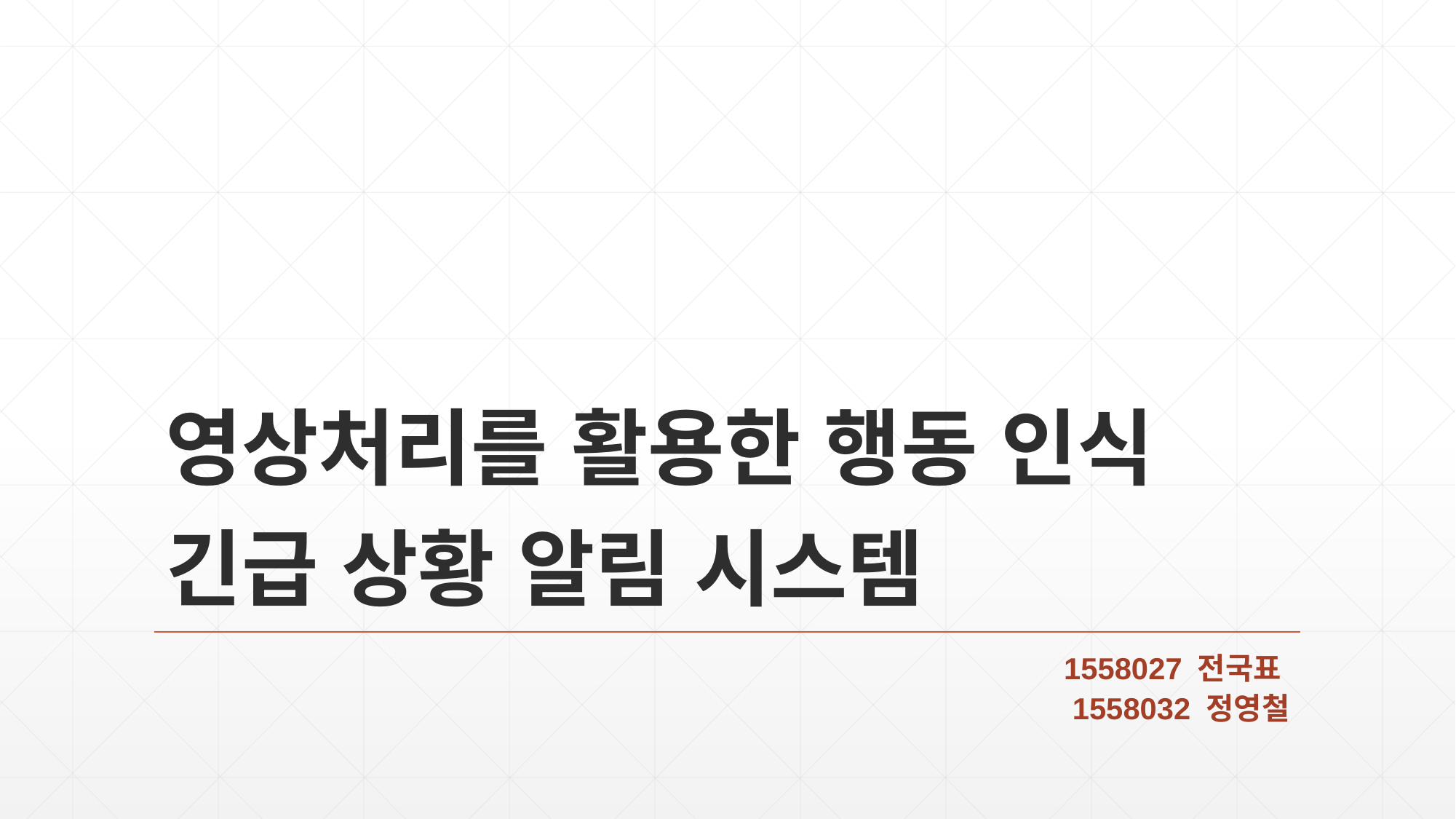

# 영상처리를 활용한 행동 인식 긴급 상황 알림 시스템
1558027 전국표
1558032 정영철